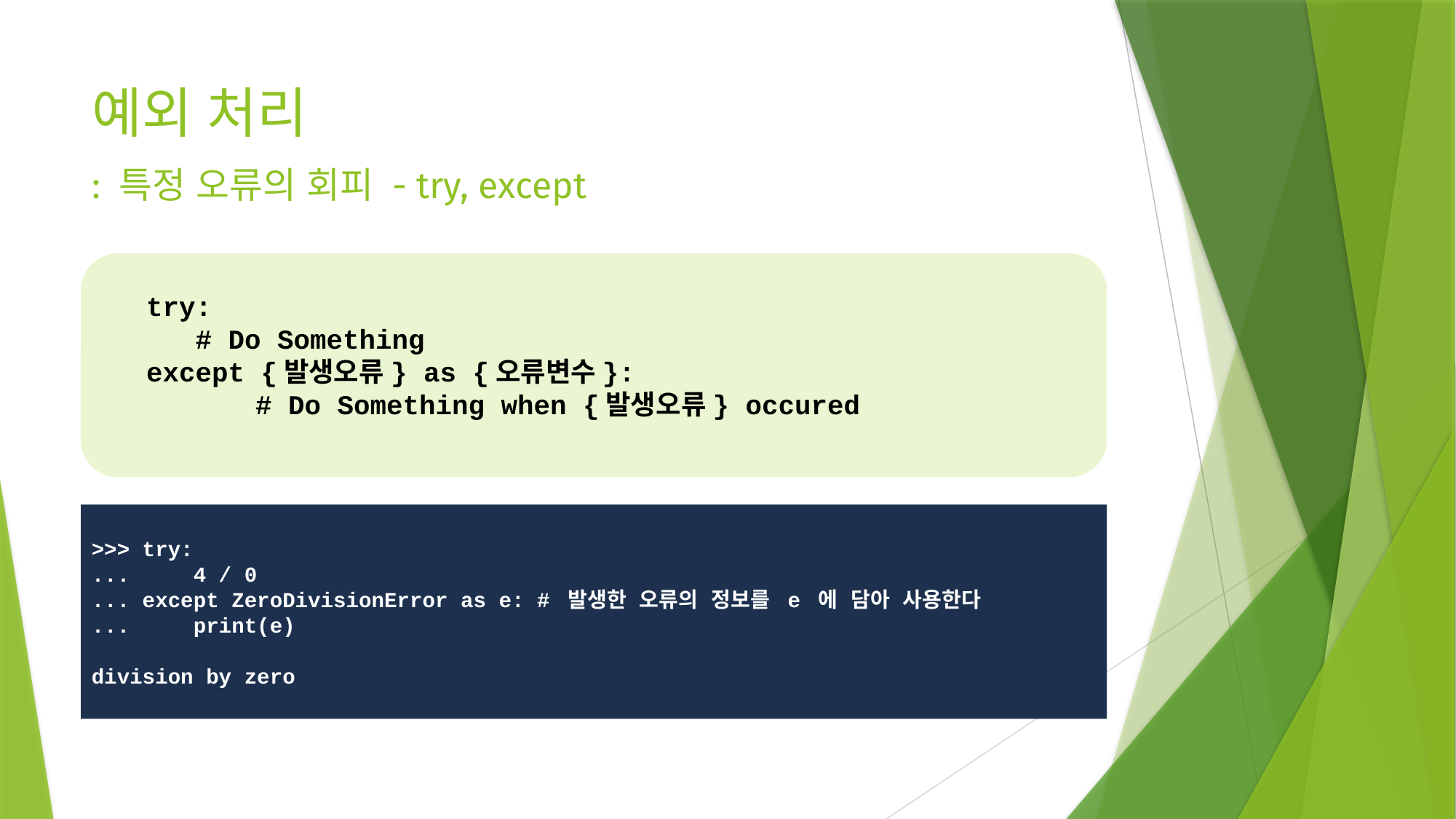

# 예외 처리 : 특정 오류의 회피 - try, except
try:
   # Do Something
except {발생오류} as {오류변수}:
	# Do Something when {발생오류} occured

오류 종류에 상관 없이 오류가 발생하면 except 블록을 수행

>>> try:
...     4 / 0
... except ZeroDivisionError as e: # 발생한 오류의 정보를 e 에 담아 사용한다
...     print(e)

division by zero